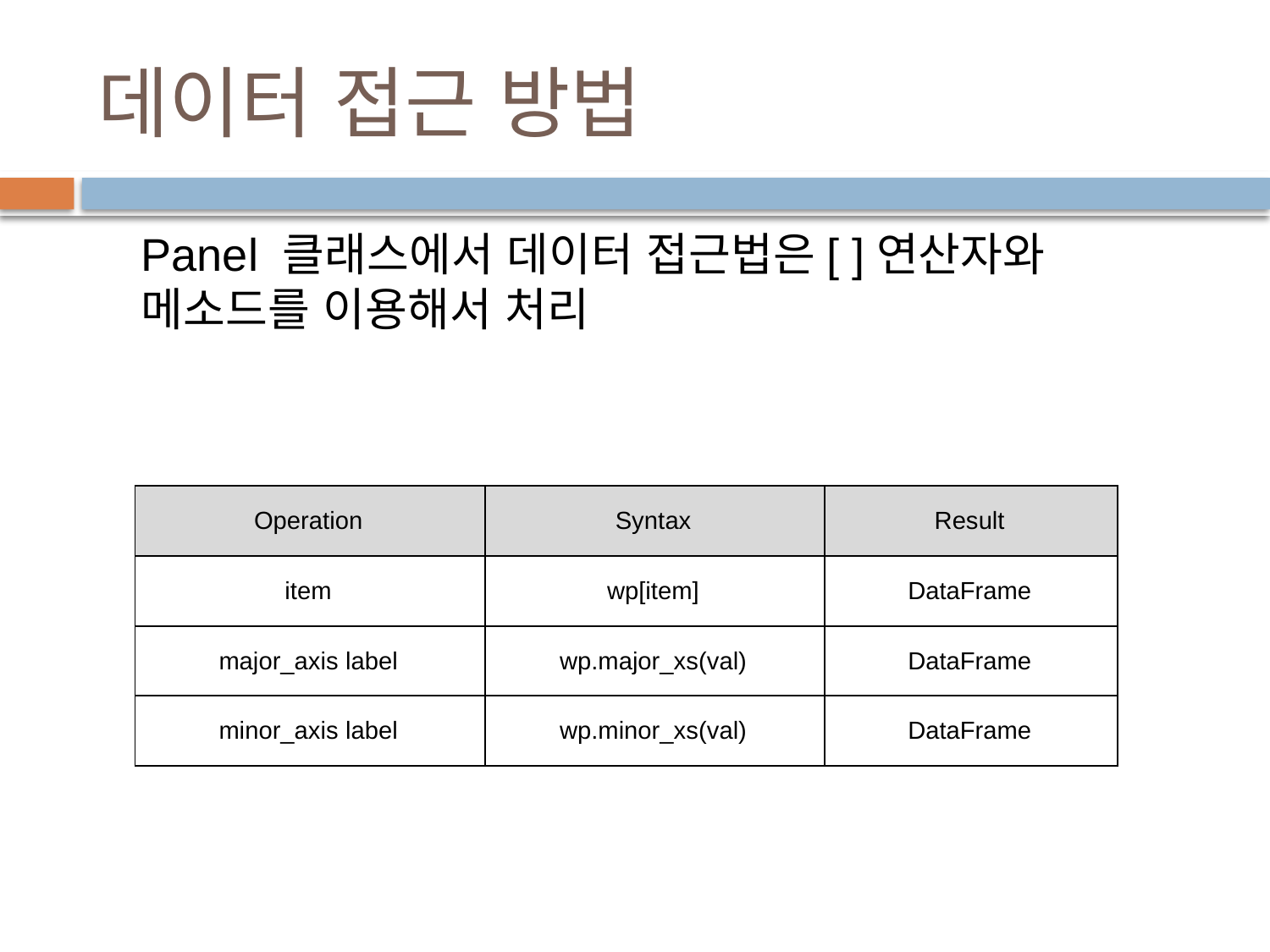

# 데이터 접근 방법
Panel 클래스에서 데이터 접근법은[ ]연산자와 메소드를 이용해서 처리

| Operation | Syntax | Result |
| --- | --- | --- |
| item | wp[item] | DataFrame |
| major\_axis label | wp.major\_xs(val) | DataFrame |
| minor\_axis label | wp.minor\_xs(val) | DataFrame |